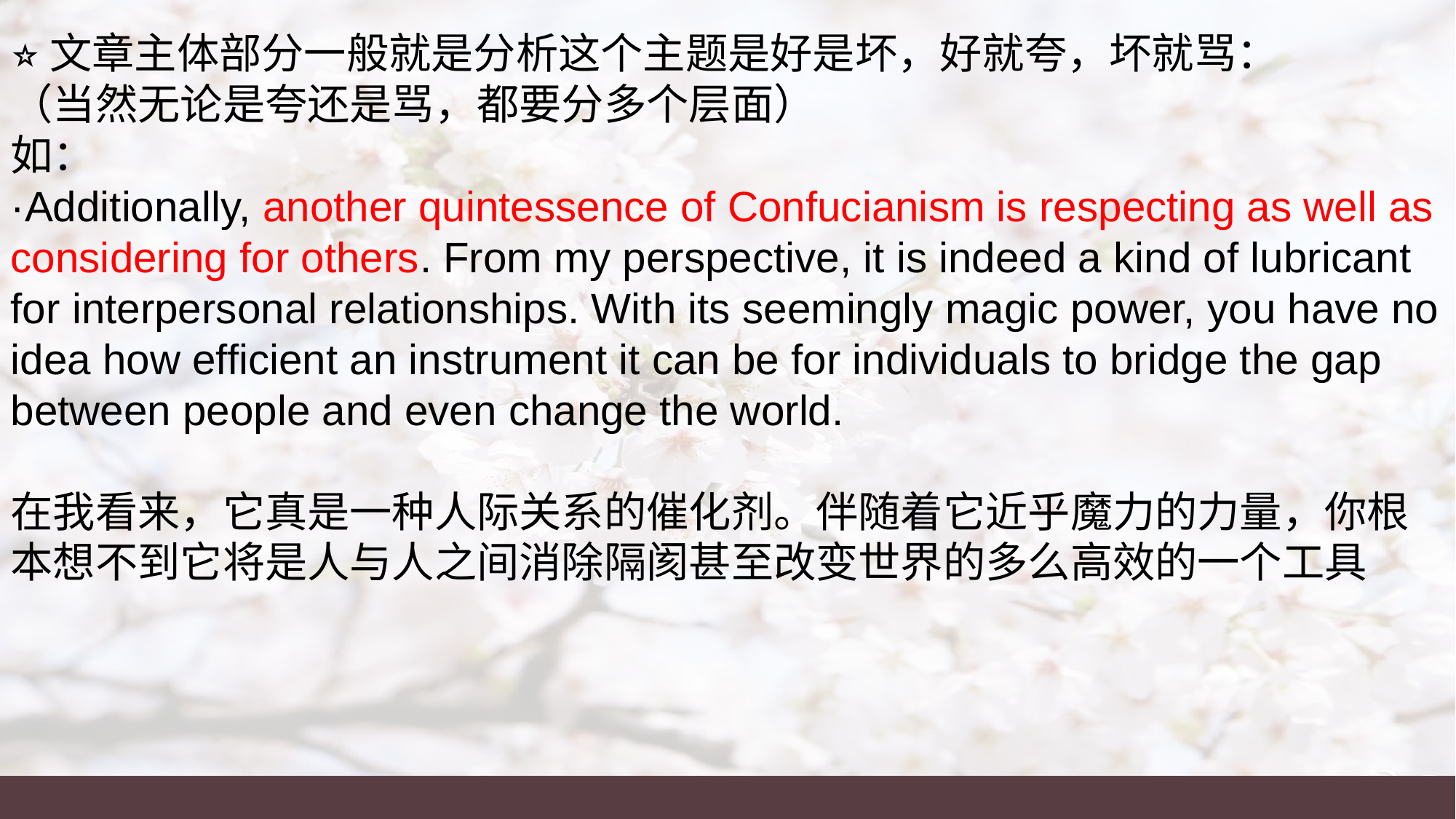

⭐文章主体部分一般就是分析这个主题是好是坏，好就夸，坏就骂：
（当然无论是夸还是骂，都要分多个层面）
如：
·Additionally, another quintessence of Confucianism is respecting as well as considering for others. From my perspective, it is indeed a kind of lubricant for interpersonal relationships. With its seemingly magic power, you have no idea how efficient an instrument it can be for individuals to bridge the gap between people and even change the world.

在我看来，它真是一种人际关系的催化剂。伴随着它近乎魔力的力量，你根本想不到它将是人与人之间消除隔阂甚至改变世界的多么高效的一个工具